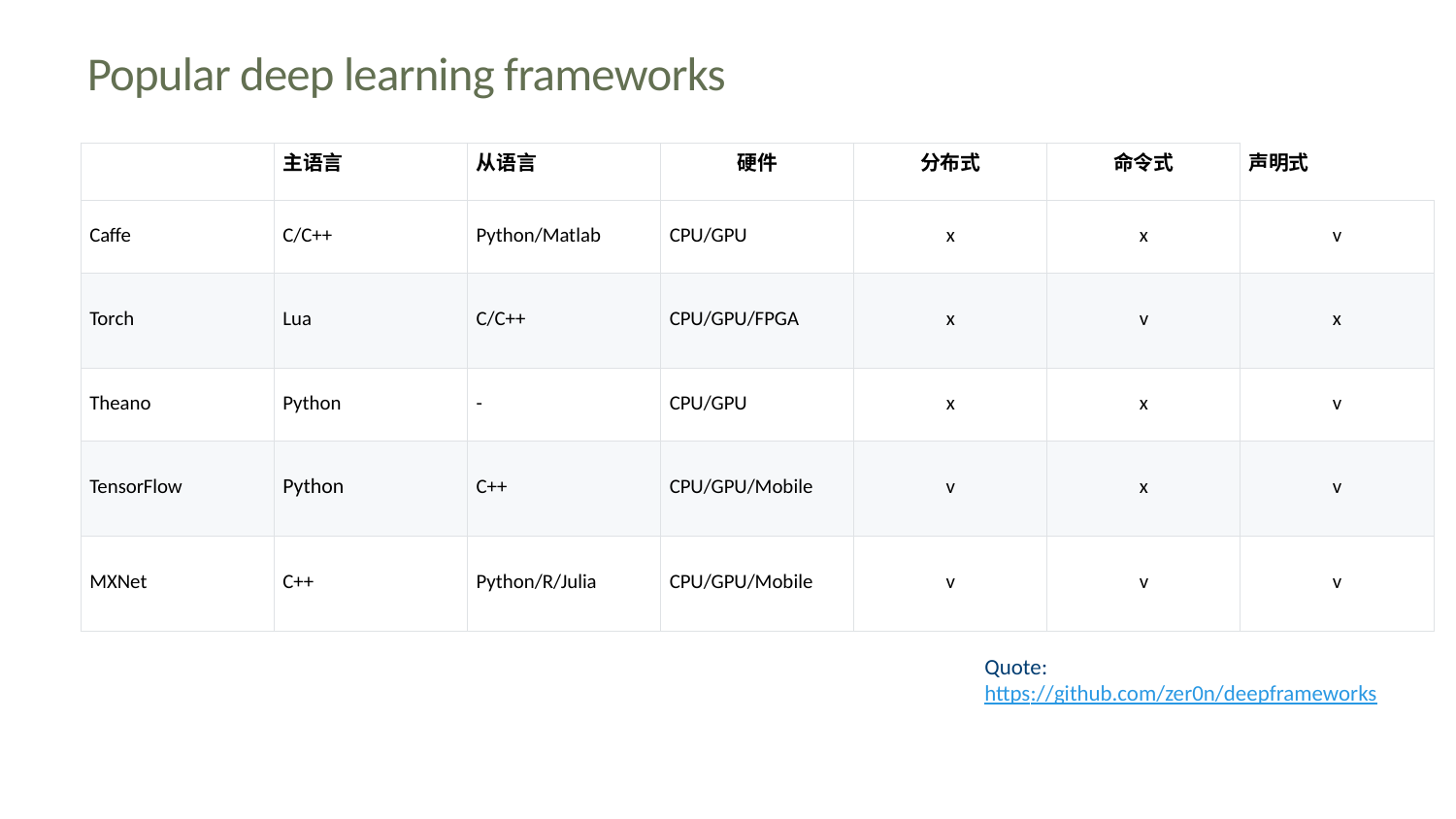

# Popular deep learning frameworks
|  | 主语言 | 从语言 | 硬件 | 分布式 | 命令式 | 声明式 |
| --- | --- | --- | --- | --- | --- | --- |
| Caffe | C/C++ | Python/Matlab | CPU/GPU | x | x | v |
| Torch | Lua | C/C++ | CPU/GPU/FPGA | x | v | x |
| Theano | Python | - | CPU/GPU | x | x | v |
| TensorFlow | Python | C++ | CPU/GPU/Mobile | v | x | v |
| MXNet | C++ | Python/R/Julia | CPU/GPU/Mobile | v | v | v |
Quote:
https://github.com/zer0n/deepframeworks
6